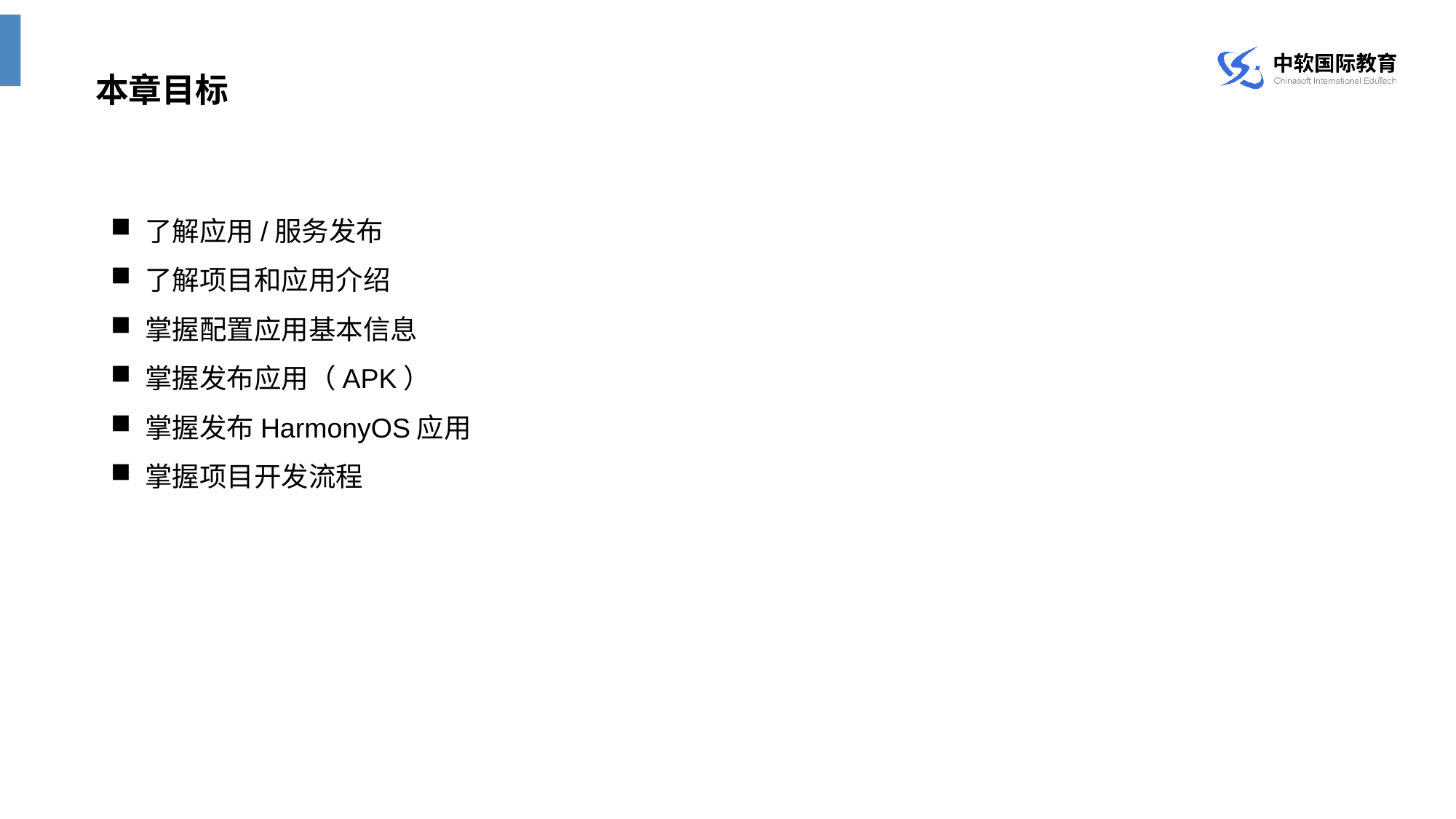

本章目标
了解应用/服务发布
了解项目和应用介绍
掌握配置应用基本信息
掌握发布应用（APK）
掌握发布HarmonyOS应用
掌握项目开发流程